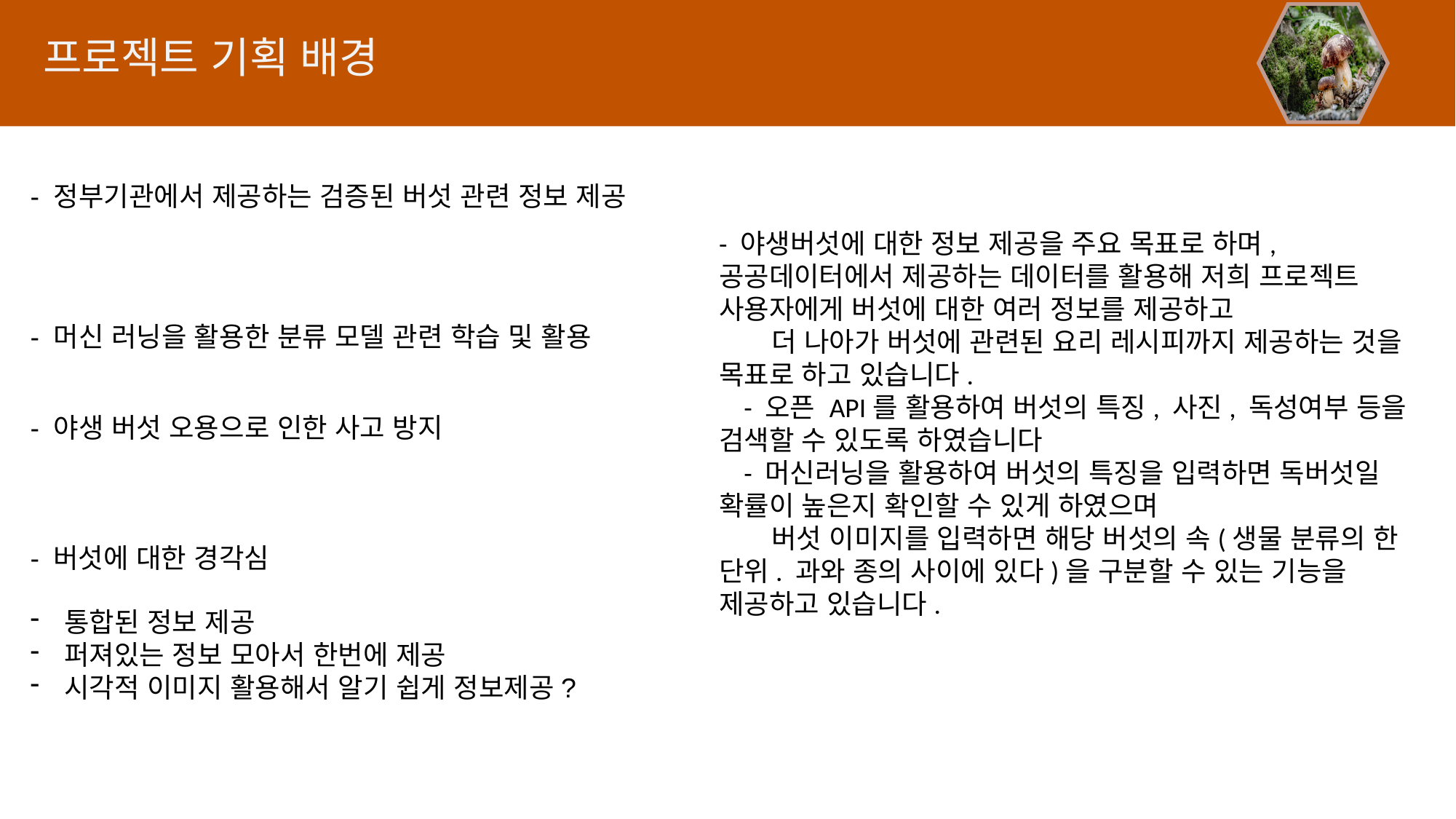

프로젝트 기획 배경
- 정부기관에서 제공하는 검증된 버섯 관련 정보 제공
- 야생버섯에 대한 정보 제공을 주요 목표로 하며, 공공데이터에서 제공하는 데이터를 활용해 저희 프로젝트 사용자에게 버섯에 대한 여러 정보를 제공하고
      더 나아가 버섯에 관련된 요리 레시피까지 제공하는 것을 목표로 하고 있습니다.
    - 오픈 API를 활용하여 버섯의 특징, 사진, 독성여부 등을 검색할 수 있도록 하였습니다
    - 머신러닝을 활용하여 버섯의 특징을 입력하면 독버섯일 확률이 높은지 확인할 수 있게 하였으며
      버섯 이미지를 입력하면 해당 버섯의 속(생물 분류의 한 단위. 과와 종의 사이에 있다)을 구분할 수 있는 기능을 제공하고 있습니다.
- 머신 러닝을 활용한 분류 모델 관련 학습 및 활용
- 야생 버섯 오용으로 인한 사고 방지
- 버섯에 대한 경각심
통합된 정보 제공
퍼져있는 정보 모아서 한번에 제공
시각적 이미지 활용해서 알기 쉽게 정보제공?